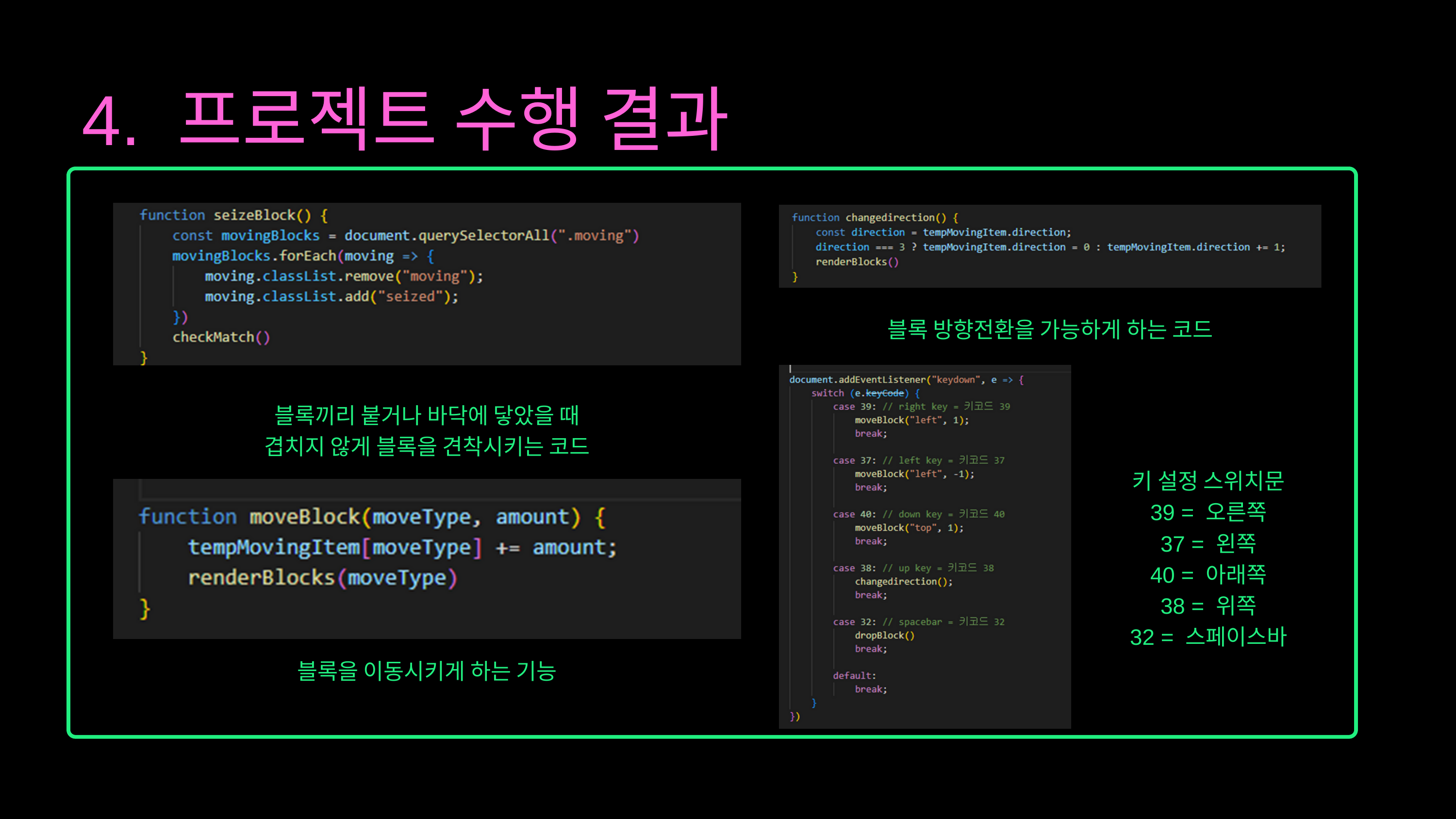

4. 프로젝트 수행 결과

블록 방향전환을 가능하게 하는 코드

블록끼리 붙거나 바닥에 닿았을 때
겹치지 않게 블록을 견착시키는 코드
키 설정 스위치문
39 = 오른쪽
37 = 왼쪽
40 = 아래쪽
38 = 위쪽
32 = 스페이스바

블록을 이동시키게 하는 기능